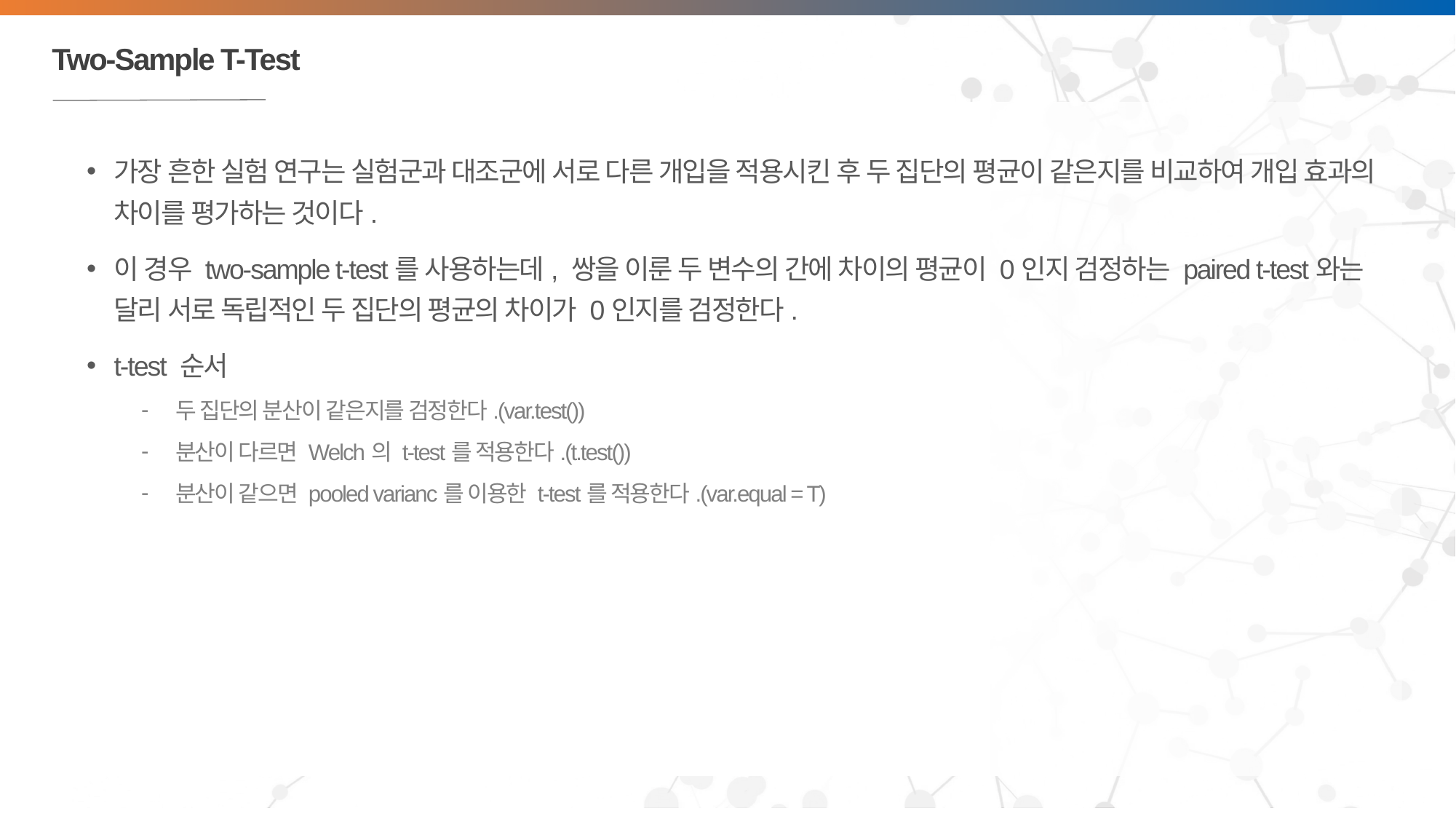

# Two-Sample T-Test

가장 흔한 실험 연구는 실험군과 대조군에 서로 다른 개입을 적용시킨 후 두 집단의 평균이 같은지를 비교하여 개입 효과의 차이를 평가하는 것이다.
이 경우 two-sample t-test를 사용하는데, 쌍을 이룬 두 변수의 간에 차이의 평균이 0인지 검정하는 paired t-test와는 달리 서로 독립적인 두 집단의 평균의 차이가 0인지를 검정한다.
t-test 순서
두 집단의 분산이 같은지를 검정한다.(var.test())
분산이 다르면 Welch의 t-test를 적용한다.(t.test())
분산이 같으면 pooled varianc를 이용한 t-test를 적용한다.(var.equal = T)